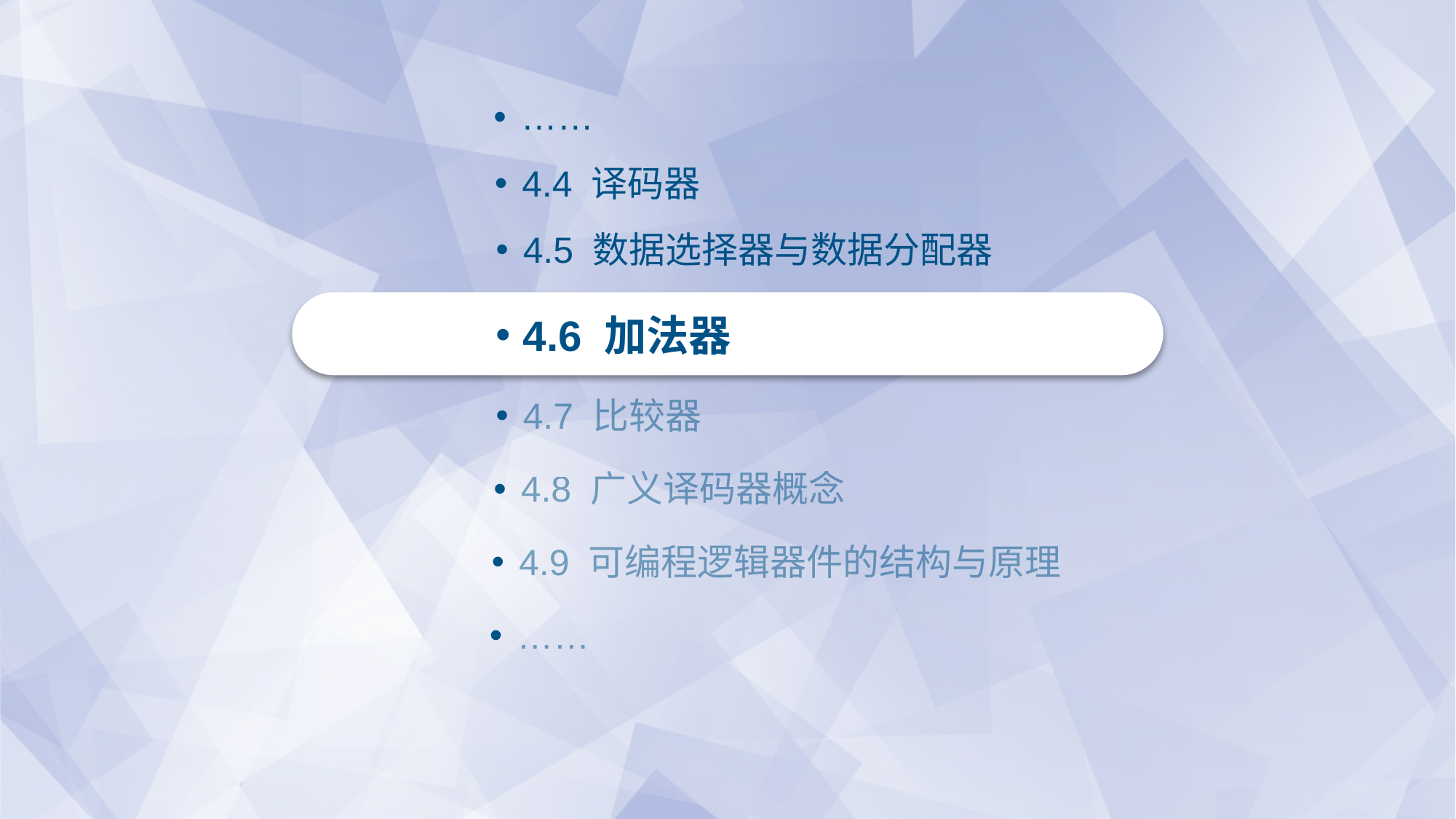

……
4.4 译码器
4.5 数据选择器与数据分配器

4.6 加法器
4.7 比较器
4.8 广义译码器概念
4.9 可编程逻辑器件的结构与原理
……